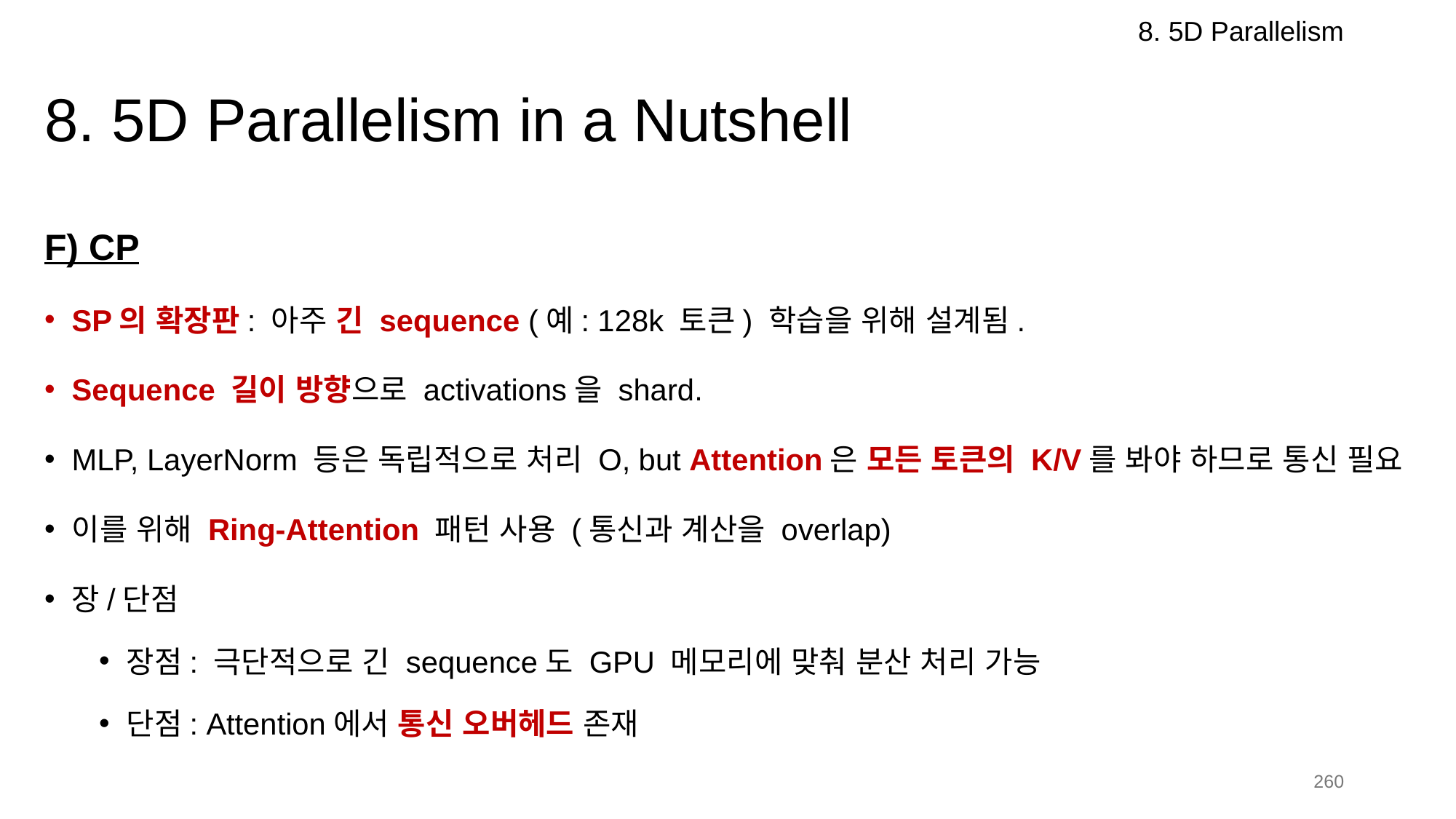

8. 5D Parallelism
# 8. 5D Parallelism in a Nutshell
F) CP
SP의 확장판: 아주 긴 sequence (예: 128k 토큰) 학습을 위해 설계됨.
Sequence 길이 방향으로 activations을 shard.
MLP, LayerNorm 등은 독립적으로 처리 O, but Attention은 모든 토큰의 K/V를 봐야 하므로 통신 필요
이를 위해 Ring-Attention 패턴 사용 (통신과 계산을 overlap)
장/단점
장점: 극단적으로 긴 sequence도 GPU 메모리에 맞춰 분산 처리 가능
단점: Attention에서 통신 오버헤드 존재

260